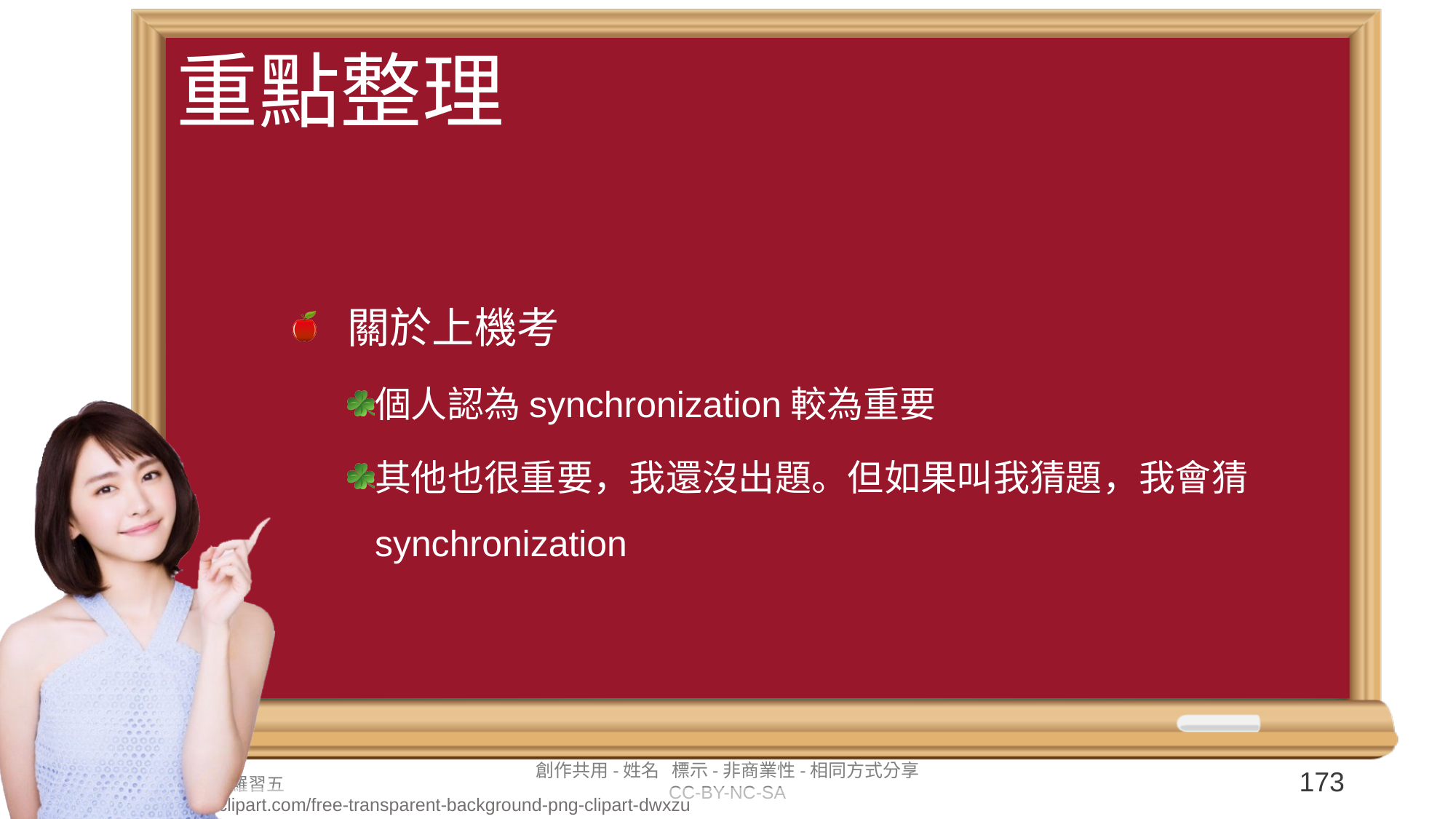

關於上機考
個人認為synchronization較為重要
其他也很重要，我還沒出題。但如果叫我猜題，我會猜synchronization